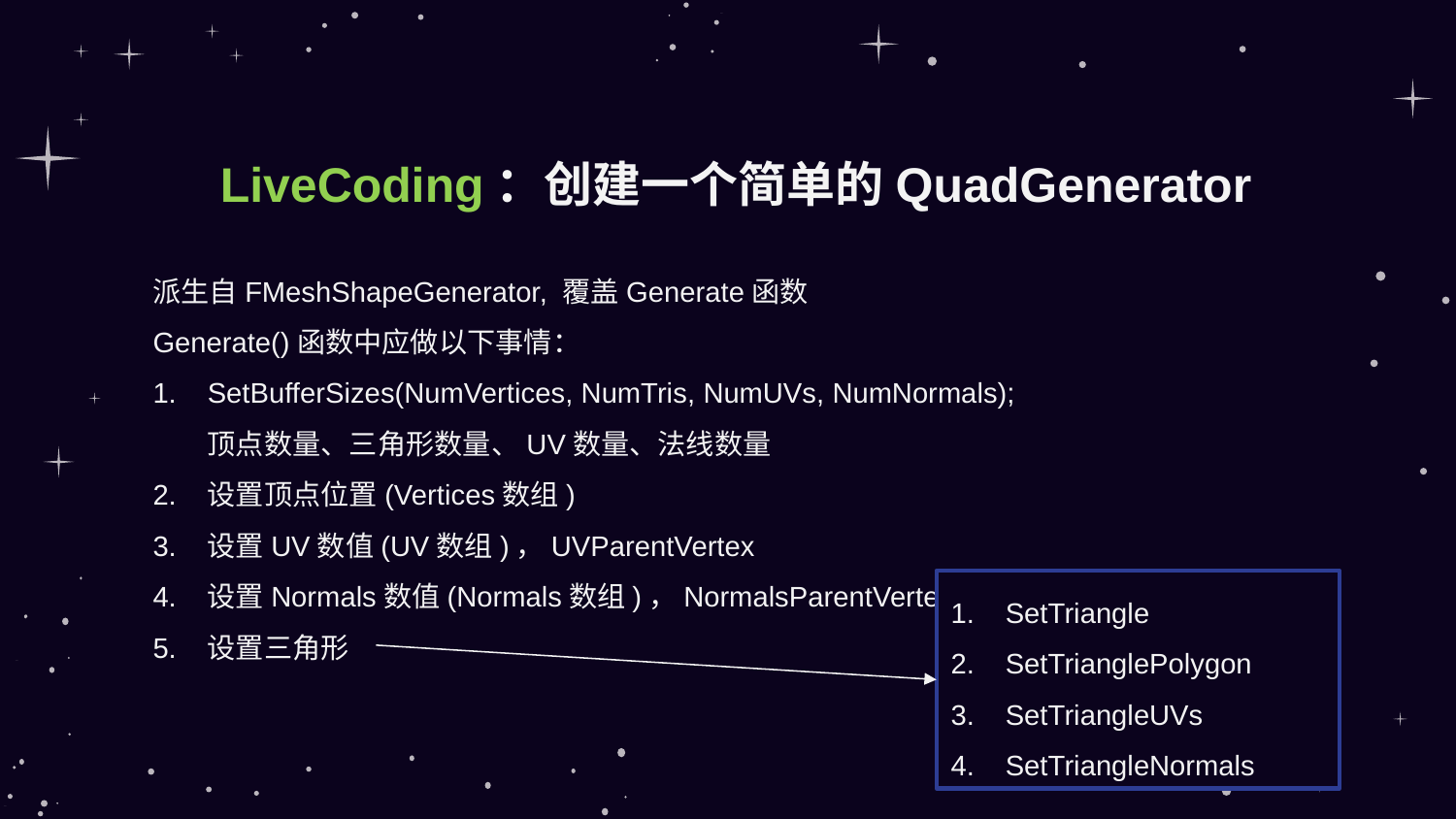

# LiveCoding：创建一个简单的QuadGenerator
派生自FMeshShapeGenerator, 覆盖Generate函数
Generate()函数中应做以下事情：
SetBufferSizes(NumVertices, NumTris, NumUVs, NumNormals);
顶点数量、三角形数量、UV数量、法线数量
设置顶点位置(Vertices数组)
设置UV数值(UV数组)，UVParentVertex
设置Normals数值(Normals数组)，NormalsParentVertex
设置三角形
SetTriangle
SetTrianglePolygon
SetTriangleUVs
SetTriangleNormals